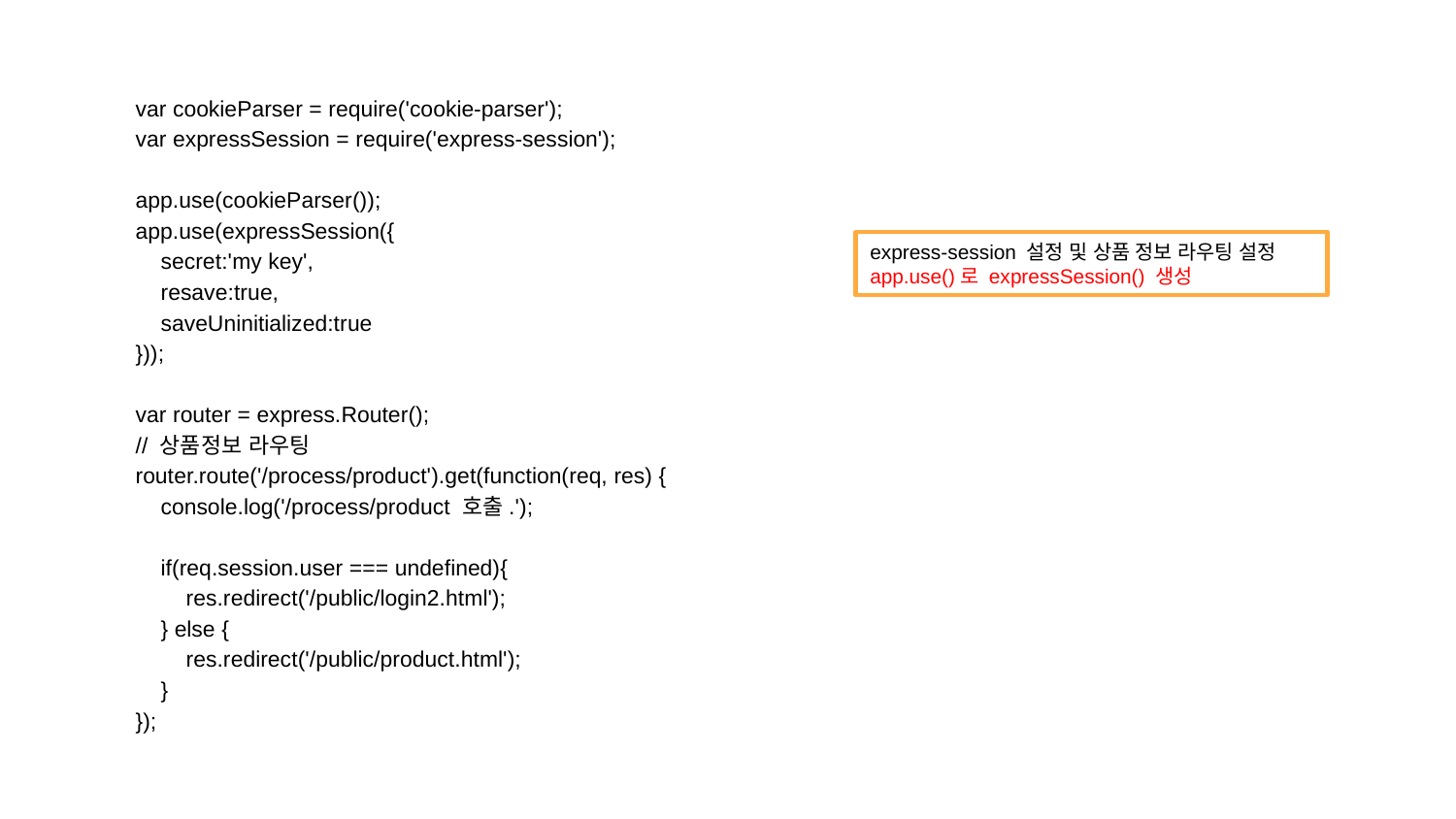

var cookieParser = require('cookie-parser');
var expressSession = require('express-session');

app.use(cookieParser());
app.use(expressSession({
    secret:'my key',
    resave:true,
    saveUninitialized:true
}));

var router = express.Router();
// 상품정보 라우팅
router.route('/process/product').get(function(req, res) {
    console.log('/process/product 호출.');

    if(req.session.user === undefined){
        res.redirect('/public/login2.html');
    } else {
        res.redirect('/public/product.html');
    }
});
express-session 설정 및 상품 정보 라우팅 설정
app.use()로 expressSession() 생성